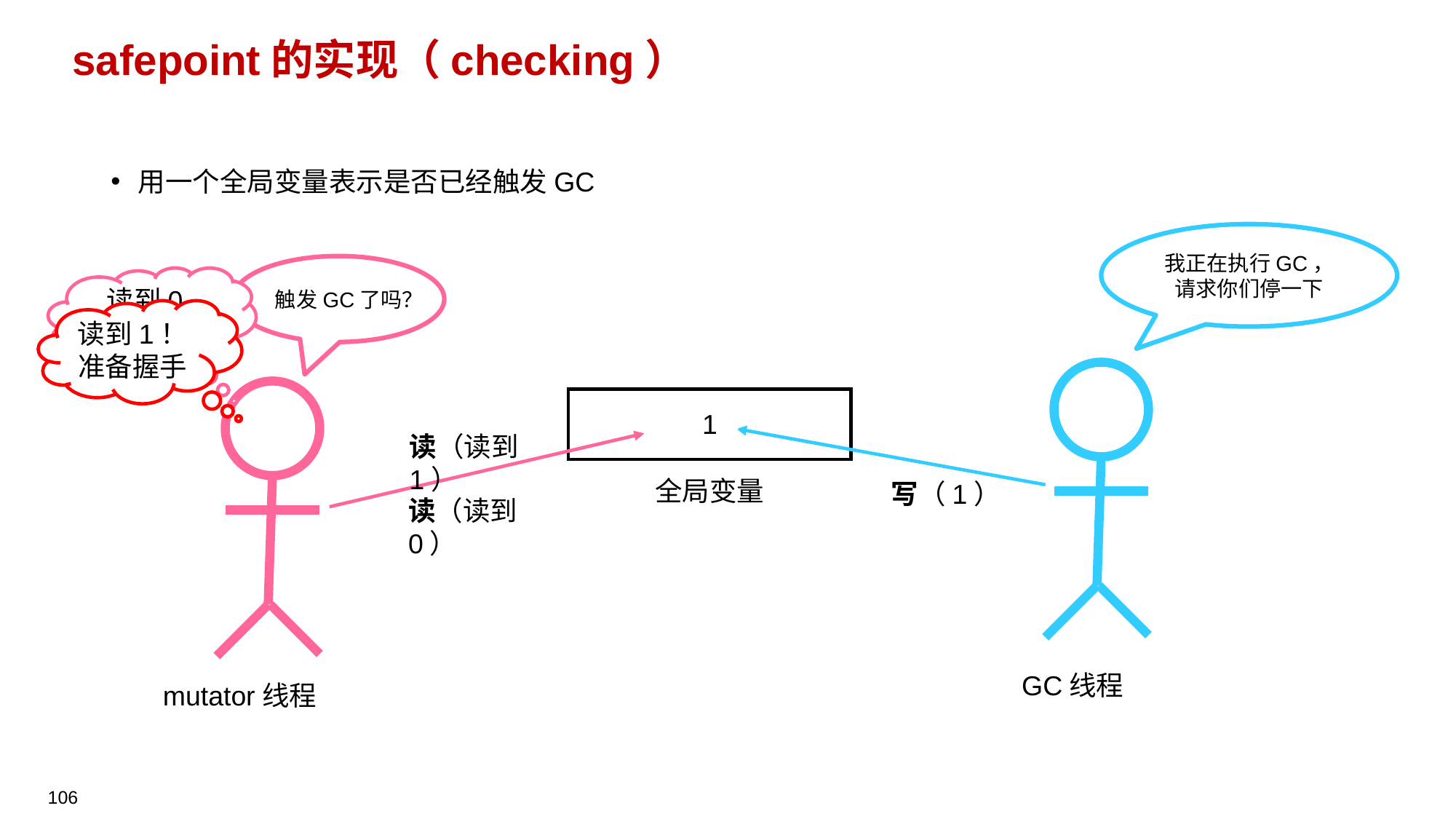

# safepoint的实现（checking）
用一个全局变量表示是否已经触发GC
我正在执行GC，
请求你们停一下
触发GC了吗？
读到0
没有触发
读到1！
准备握手

0
1
读（读到1）
全局变量
写（1）
读（读到0）
GC线程
mutator线程